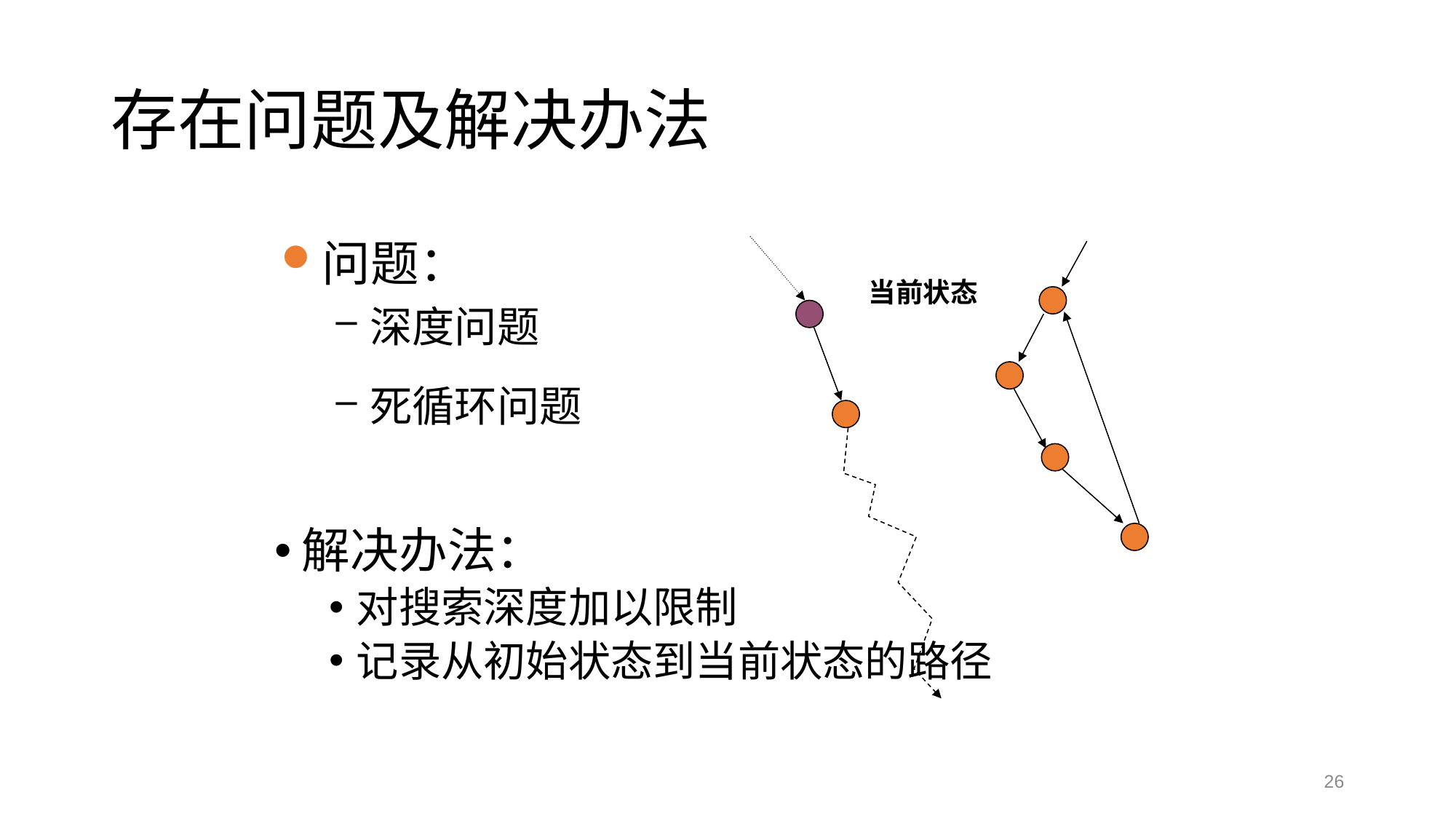

# 存在问题及解决办法
问题：
深度问题

当前状态

死循环问题
解决办法：
对搜索深度加以限制
记录从初始状态到当前状态的路径

26